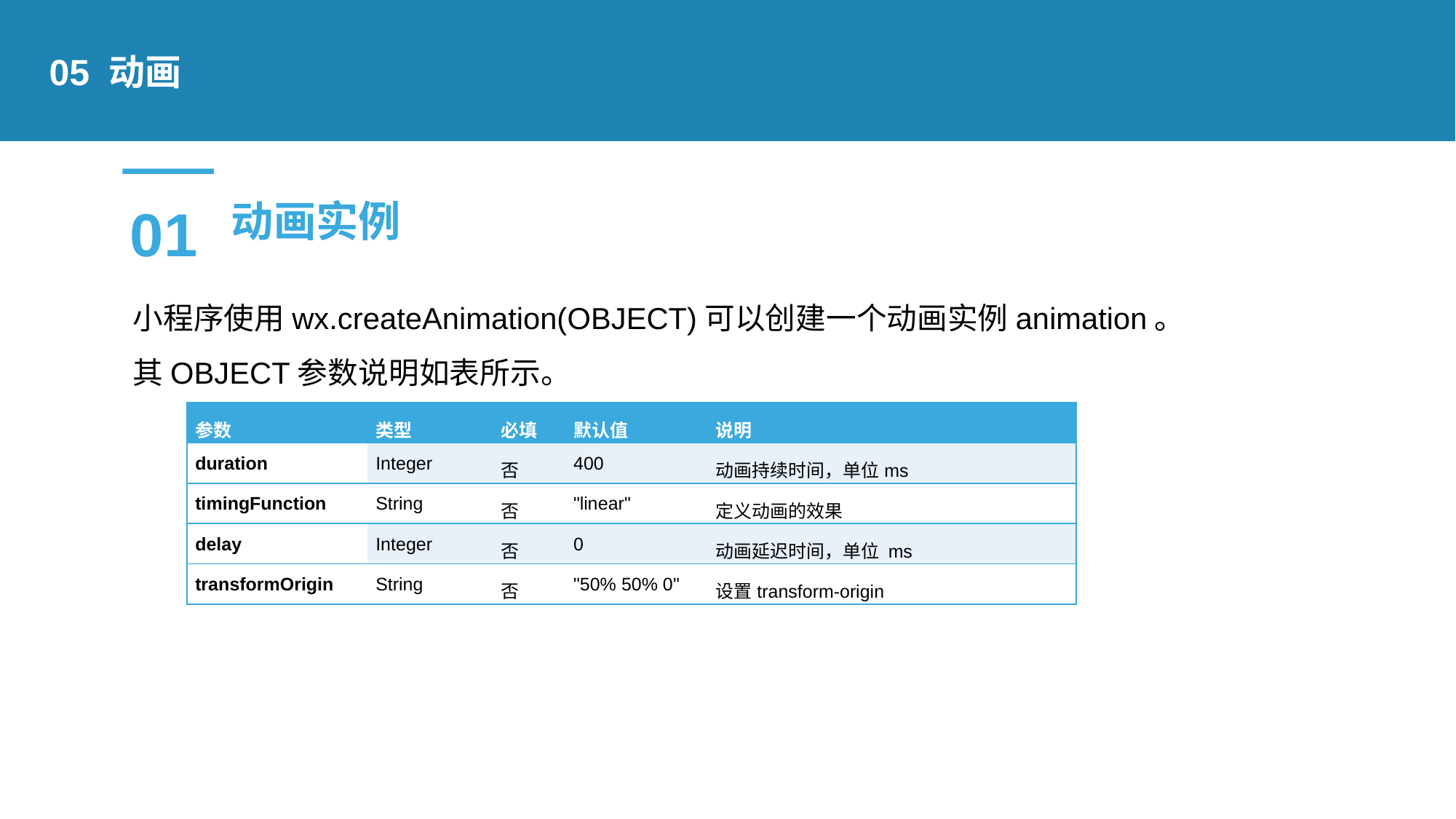

05 动画
01

动画实例
小程序使用wx.createAnimation(OBJECT)可以创建一个动画实例animation。
其OBJECT参数说明如表所示。
| 参数 | 类型 | 必填 | 默认值 | 说明 |
| --- | --- | --- | --- | --- |
| duration | Integer | 否 | 400 | 动画持续时间，单位ms |
| timingFunction | String | 否 | "linear" | 定义动画的效果 |
| delay | Integer | 否 | 0 | 动画延迟时间，单位 ms |
| transformOrigin | String | 否 | "50% 50% 0" | 设置transform-origin |